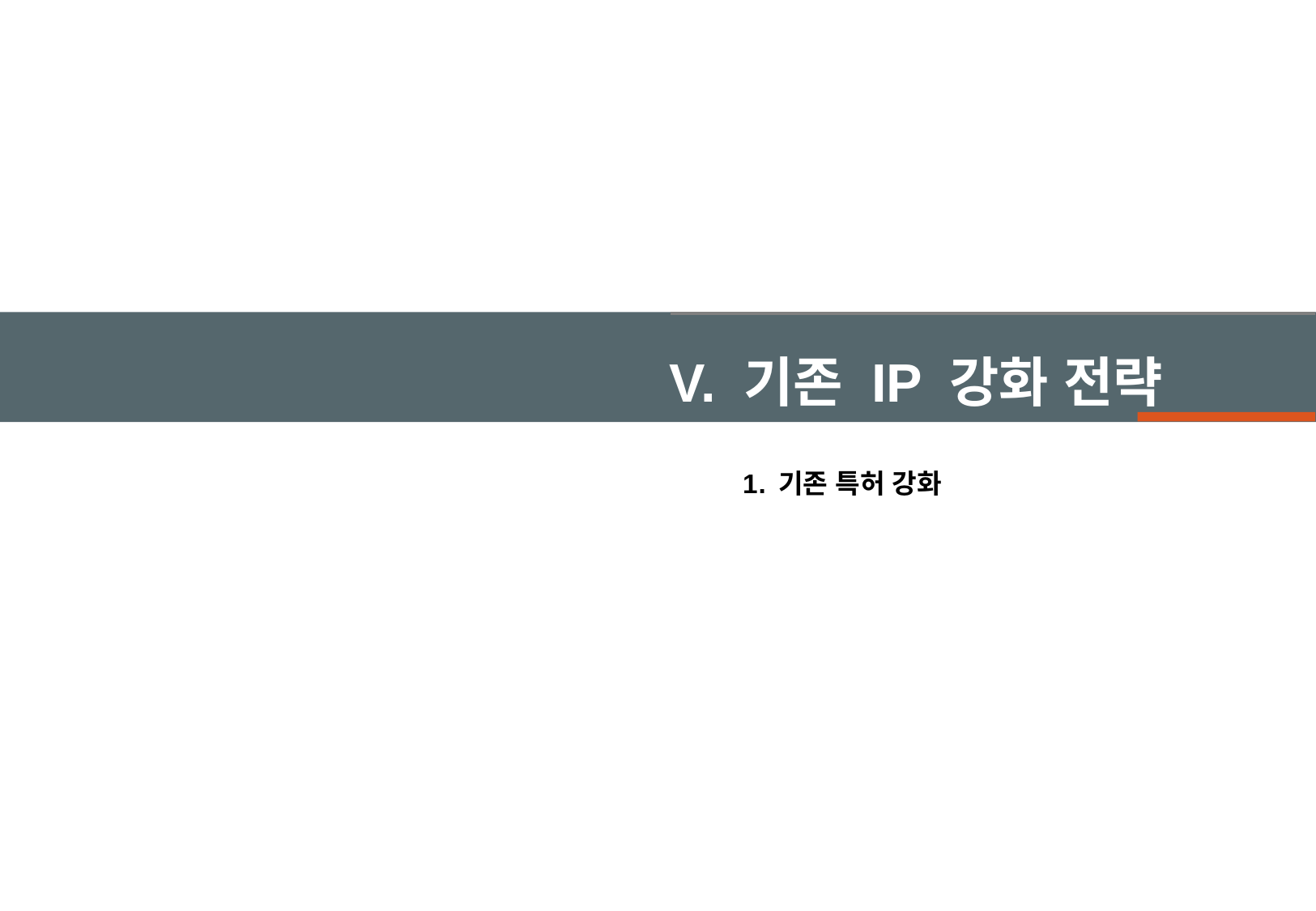

V. 기존 IP 강화 전략
기존 특허 강화